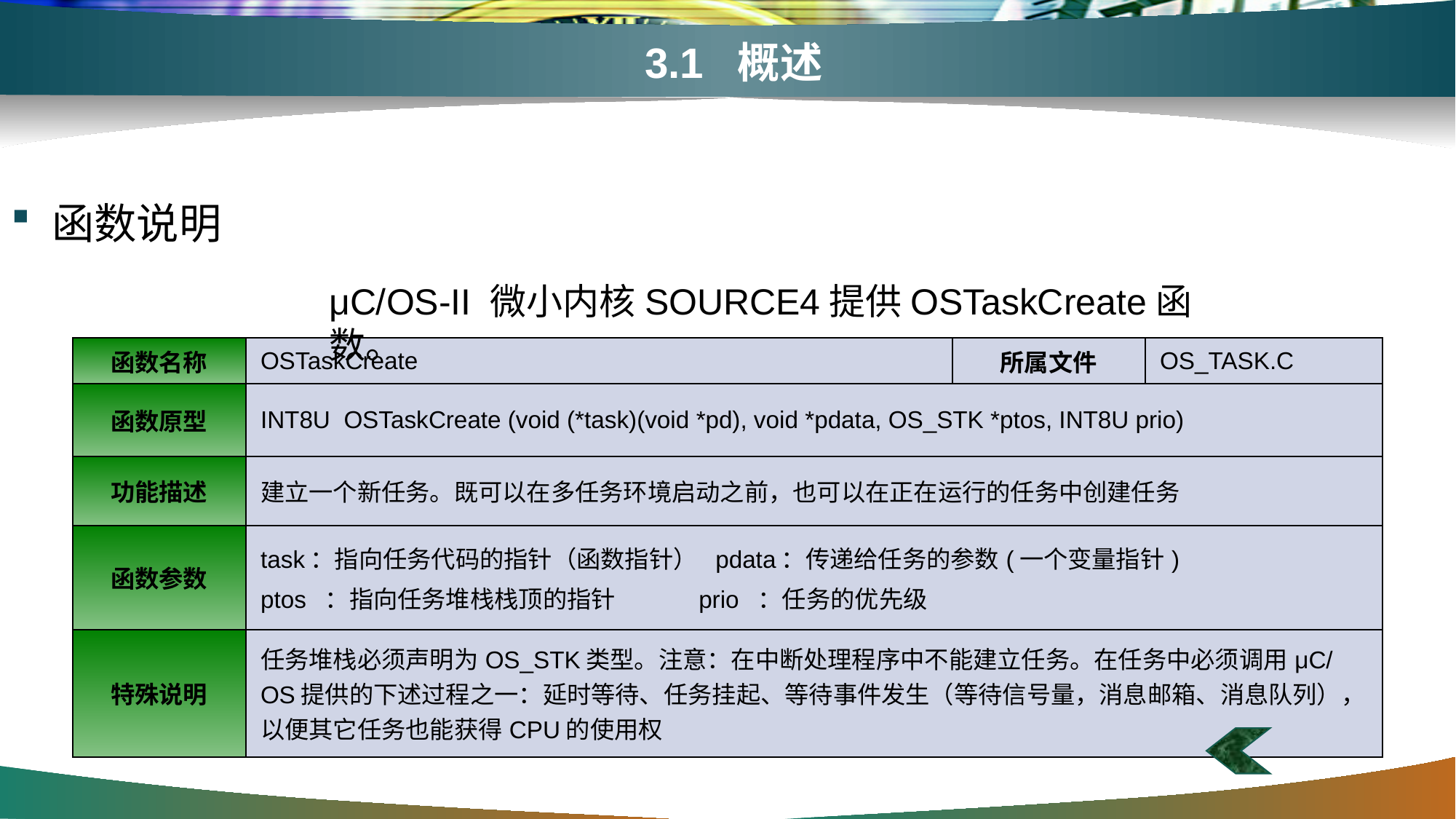

# 3.1  概述
函数说明
μC/OS-II 微小内核SOURCE4提供OSTaskCreate函数。
| 函数名称 | OSTaskCreate | 所属文件 | OS\_TASK.C |
| --- | --- | --- | --- |
| 函数原型 | INT8U OSTaskCreate (void (\*task)(void \*pd), void \*pdata, OS\_STK \*ptos, INT8U prio) |  |  |
| 功能描述 | 建立一个新任务。既可以在多任务环境启动之前，也可以在正在运行的任务中创建任务 |  |  |
| 函数参数 | task：指向任务代码的指针（函数指针） pdata：传递给任务的参数(一个变量指针) ptos ：指向任务堆栈栈顶的指针 prio ：任务的优先级 |  |  |
| 特殊说明 | 任务堆栈必须声明为OS\_STK类型。注意：在中断处理程序中不能建立任务。在任务中必须调用μC/OS提供的下述过程之一：延时等待、任务挂起、等待事件发生（等待信号量，消息邮箱、消息队列），以便其它任务也能获得CPU的使用权 |  |  |